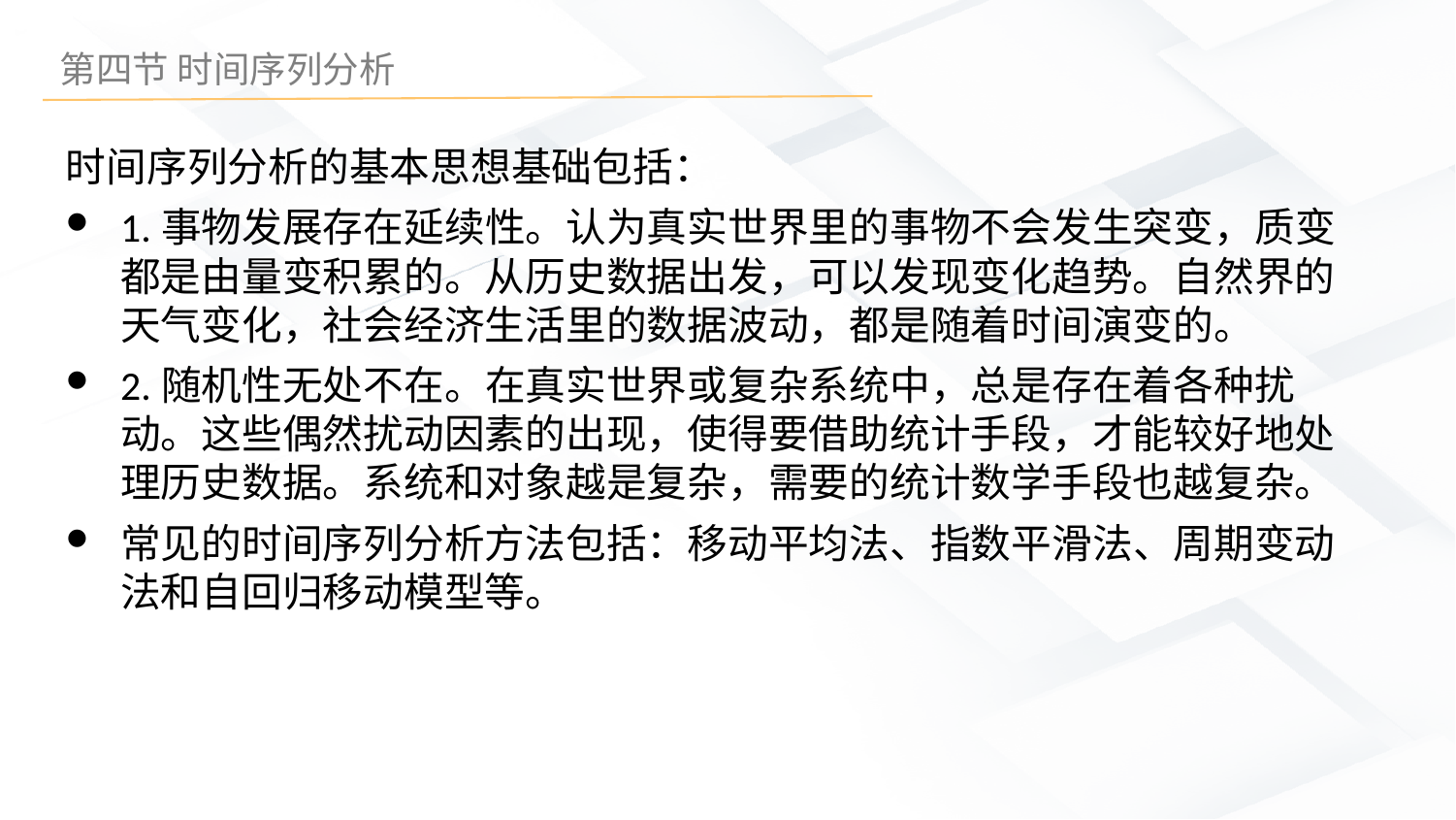

时间序列分析的基本思想基础包括：
1.事物发展存在延续性。认为真实世界里的事物不会发生突变，质变都是由量变积累的。从历史数据出发，可以发现变化趋势。自然界的天气变化，社会经济生活里的数据波动，都是随着时间演变的。
2.随机性无处不在。在真实世界或复杂系统中，总是存在着各种扰动。这些偶然扰动因素的出现，使得要借助统计手段，才能较好地处理历史数据。系统和对象越是复杂，需要的统计数学手段也越复杂。
常见的时间序列分析方法包括：移动平均法、指数平滑法、周期变动法和自回归移动模型等。